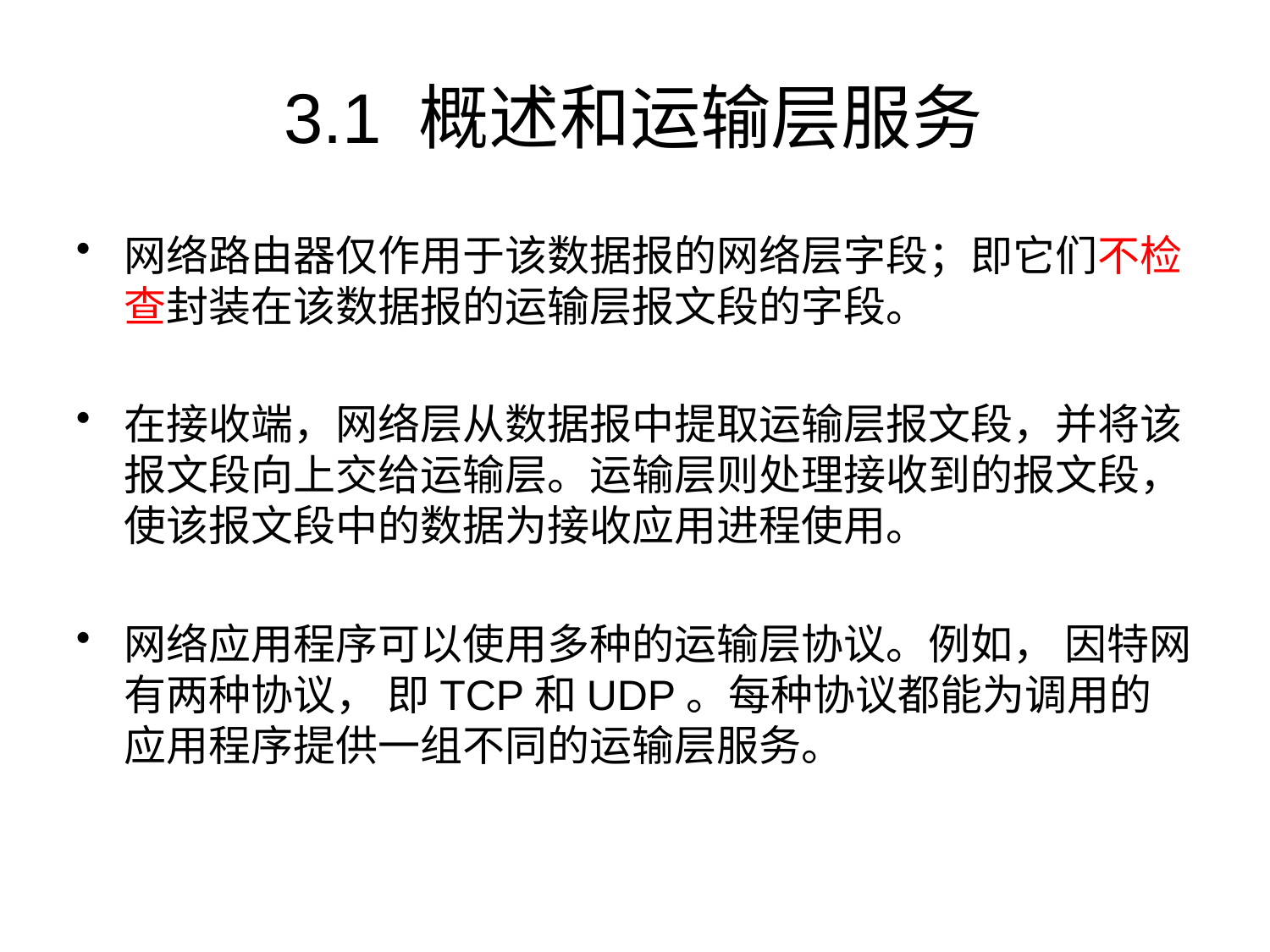

# 3.1 概述和运输层服务
网络路由器仅作用于该数据报的网络层字段；即它们不检查封装在该数据报的运输层报文段的字段。

在接收端，网络层从数据报中提取运输层报文段，并将该报文段向上交给运输层。运输层则处理接收到的报文段，使该报文段中的数据为接收应用进程使用。

网络应用程序可以使用多种的运输层协议。例如， 因特网有两种协议， 即TCP和UDP。每种协议都能为调用的应用程序提供一组不同的运输层服务。